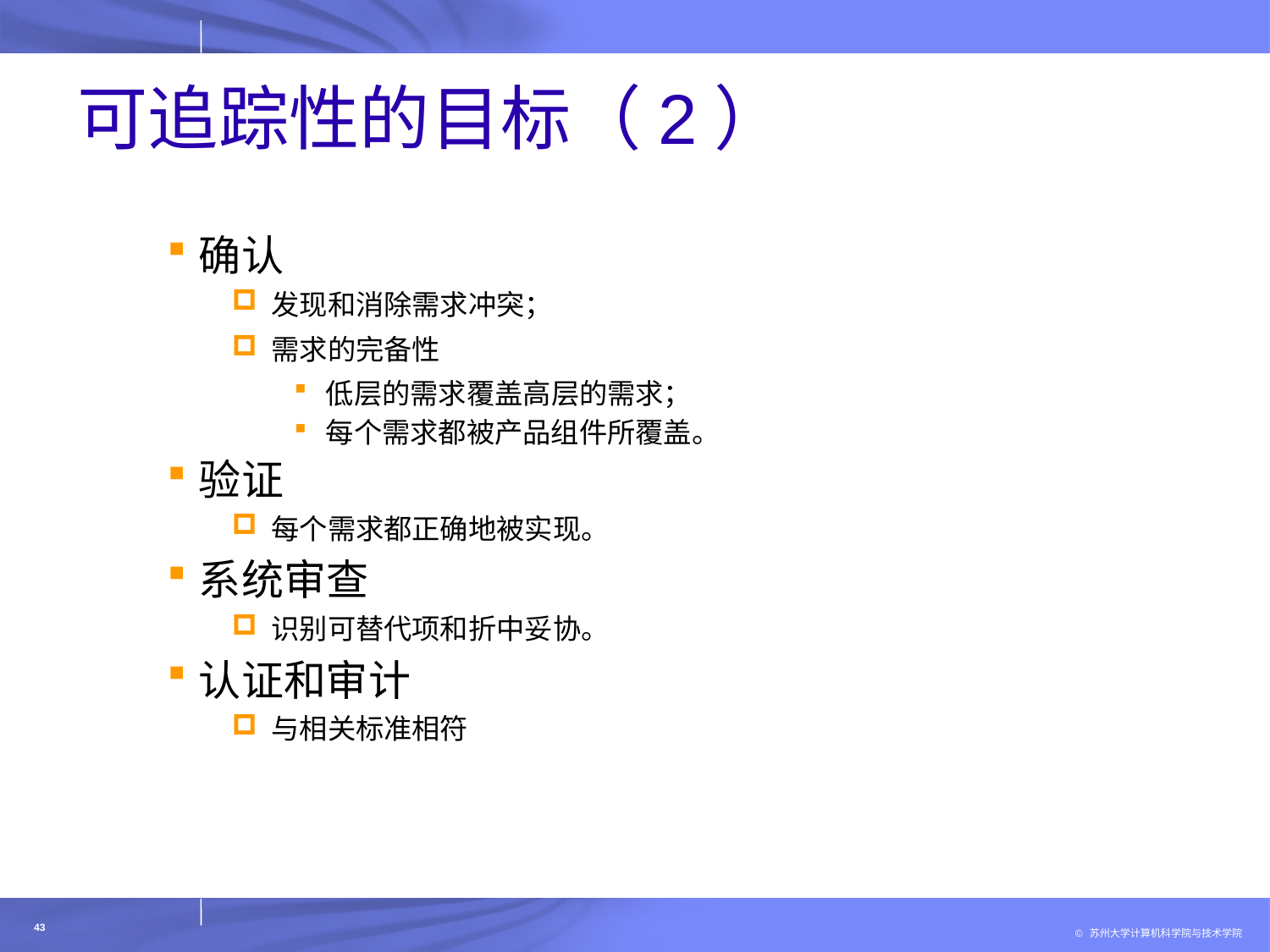

# 可追踪性的目标（2）
确认
发现和消除需求冲突；
需求的完备性
低层的需求覆盖高层的需求；
每个需求都被产品组件所覆盖。
验证
每个需求都正确地被实现。
系统审查
识别可替代项和折中妥协。
认证和审计
与相关标准相符

43